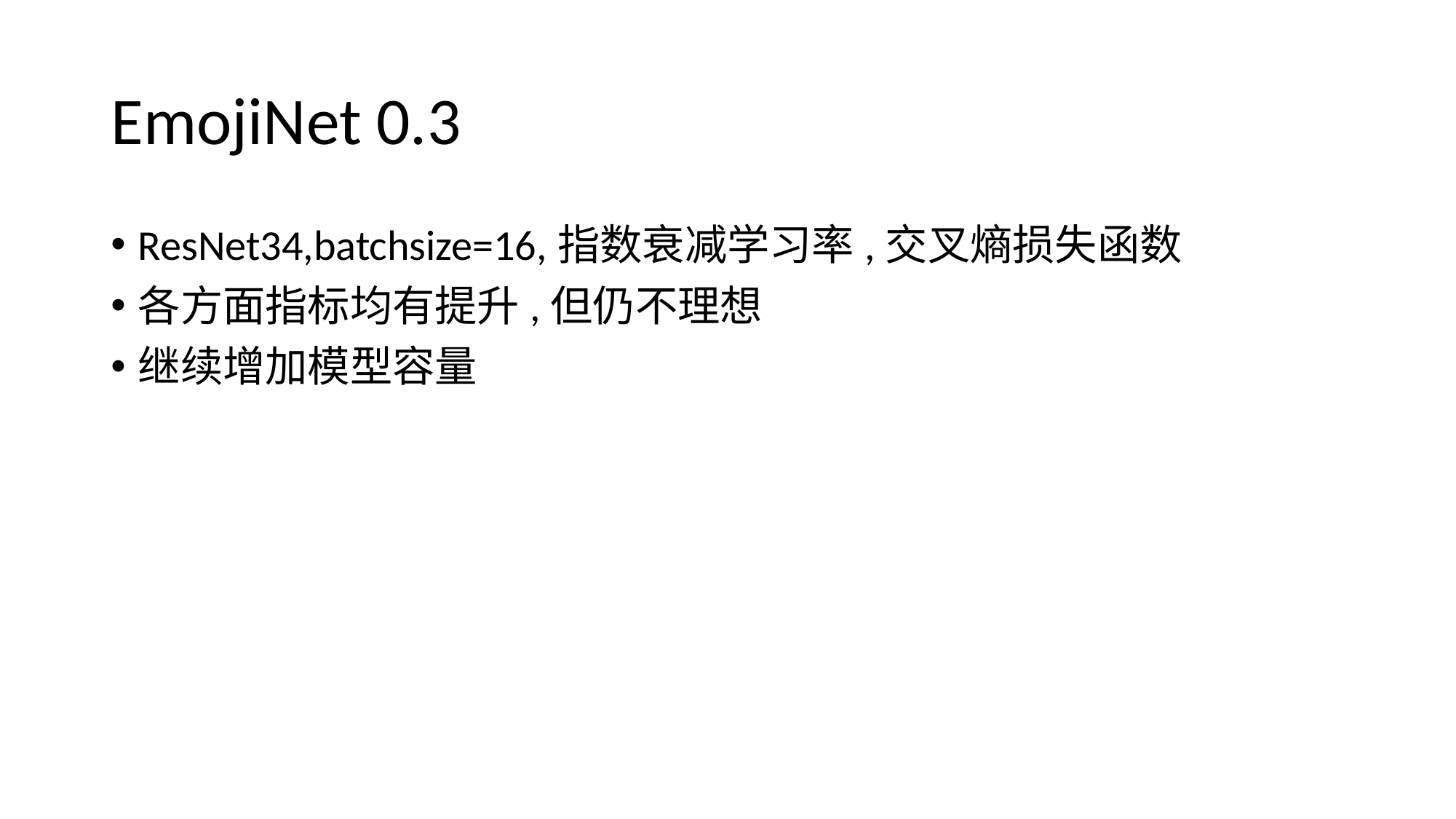

# EmojiNet 0.3
ResNet34,batchsize=16,指数衰减学习率,交叉熵损失函数
各方面指标均有提升,但仍不理想
继续增加模型容量